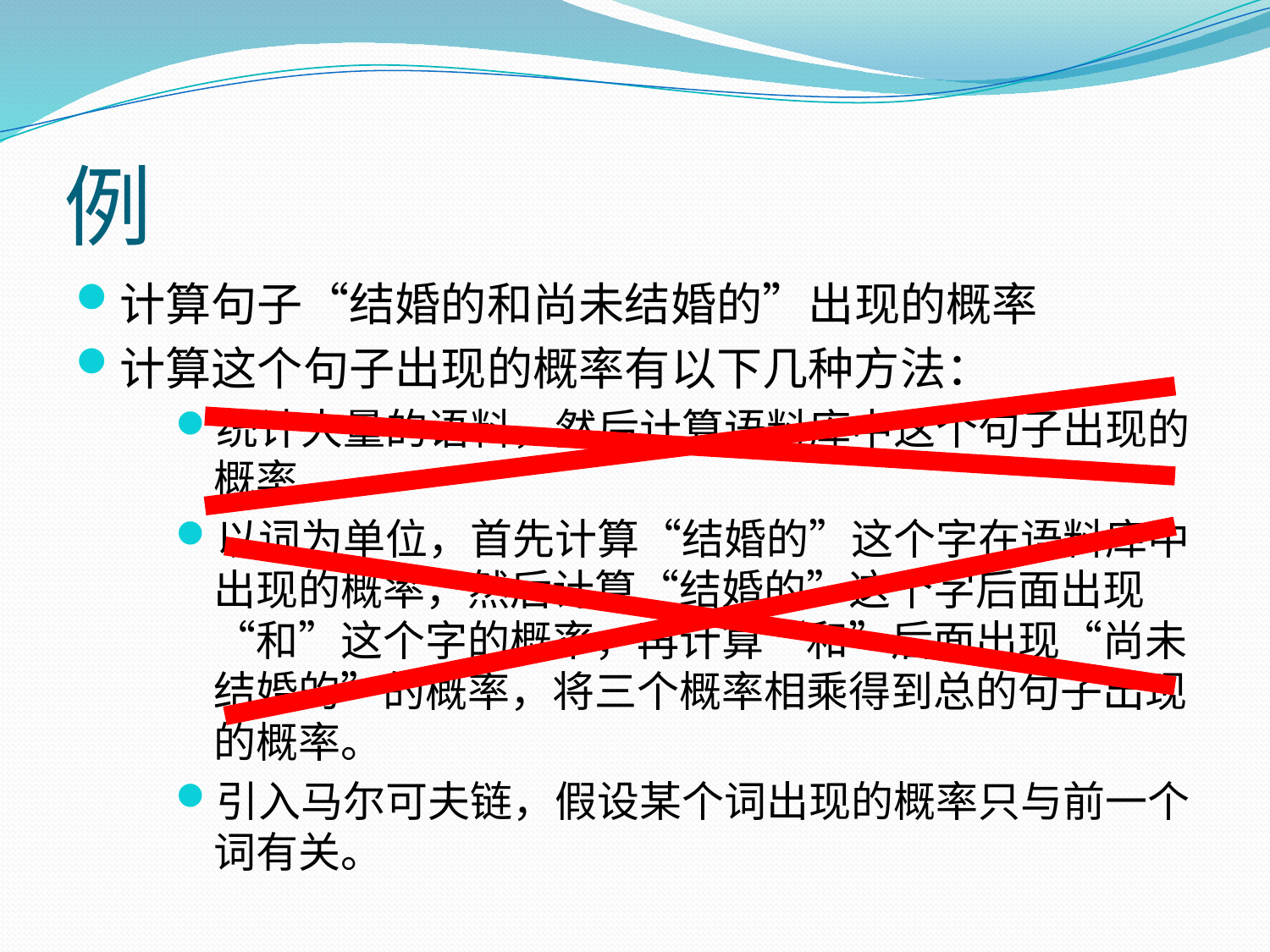

# 例
计算句子“结婚的和尚未结婚的”出现的概率
计算这个句子出现的概率有以下几种方法：
统计大量的语料，然后计算语料库中这个句子出现的概率。
以词为单位，首先计算“结婚的”这个字在语料库中出现的概率，然后计算“结婚的”这个字后面出现“和”这个字的概率，再计算“和”后面出现“尚未结婚的”的概率，将三个概率相乘得到总的句子出现的概率。
引入马尔可夫链，假设某个词出现的概率只与前一个词有关。